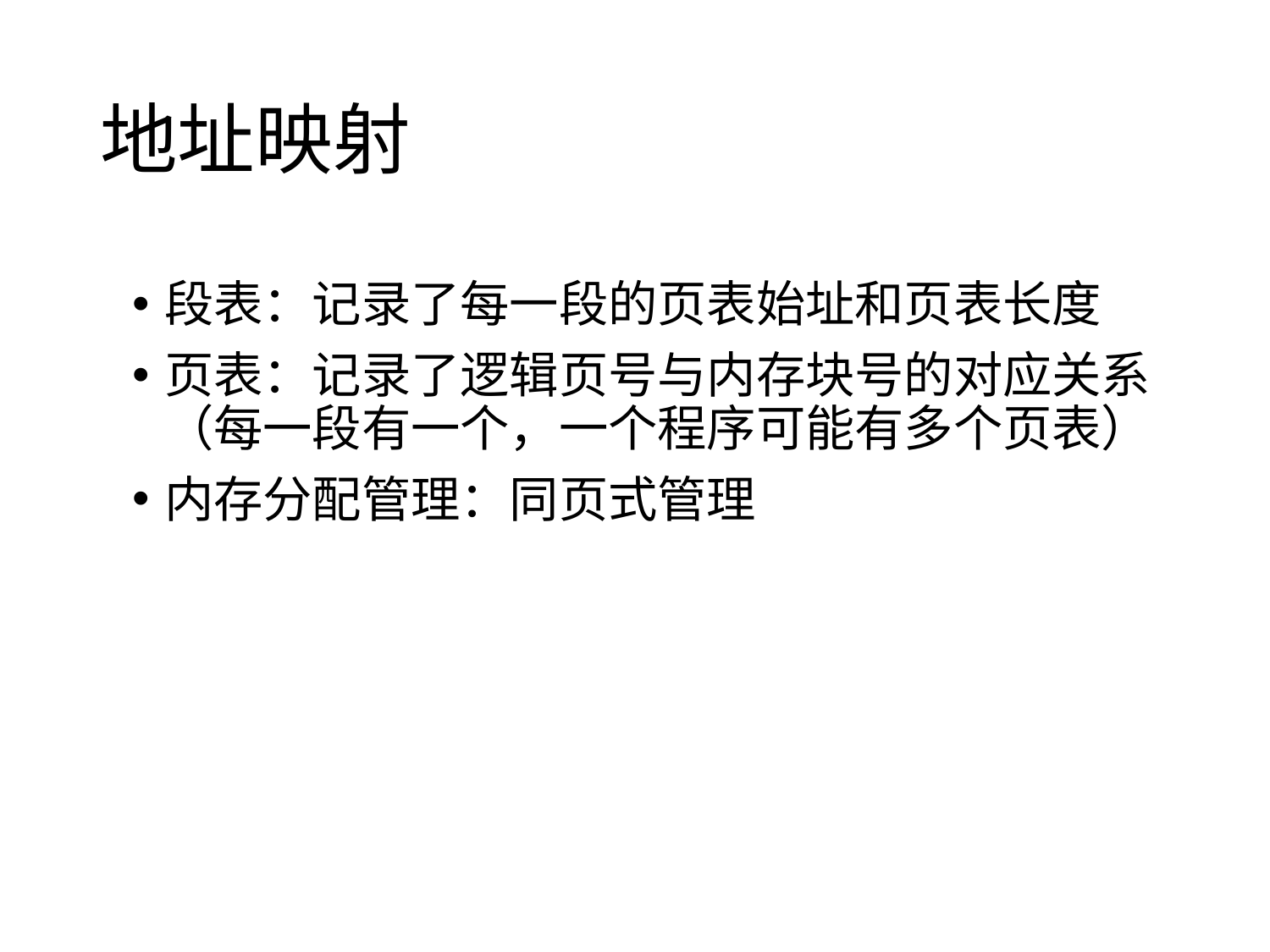

# 地址映射
段表：记录了每一段的页表始址和页表长度
页表：记录了逻辑页号与内存块号的对应关系（每一段有一个，一个程序可能有多个页表）
内存分配管理：同页式管理